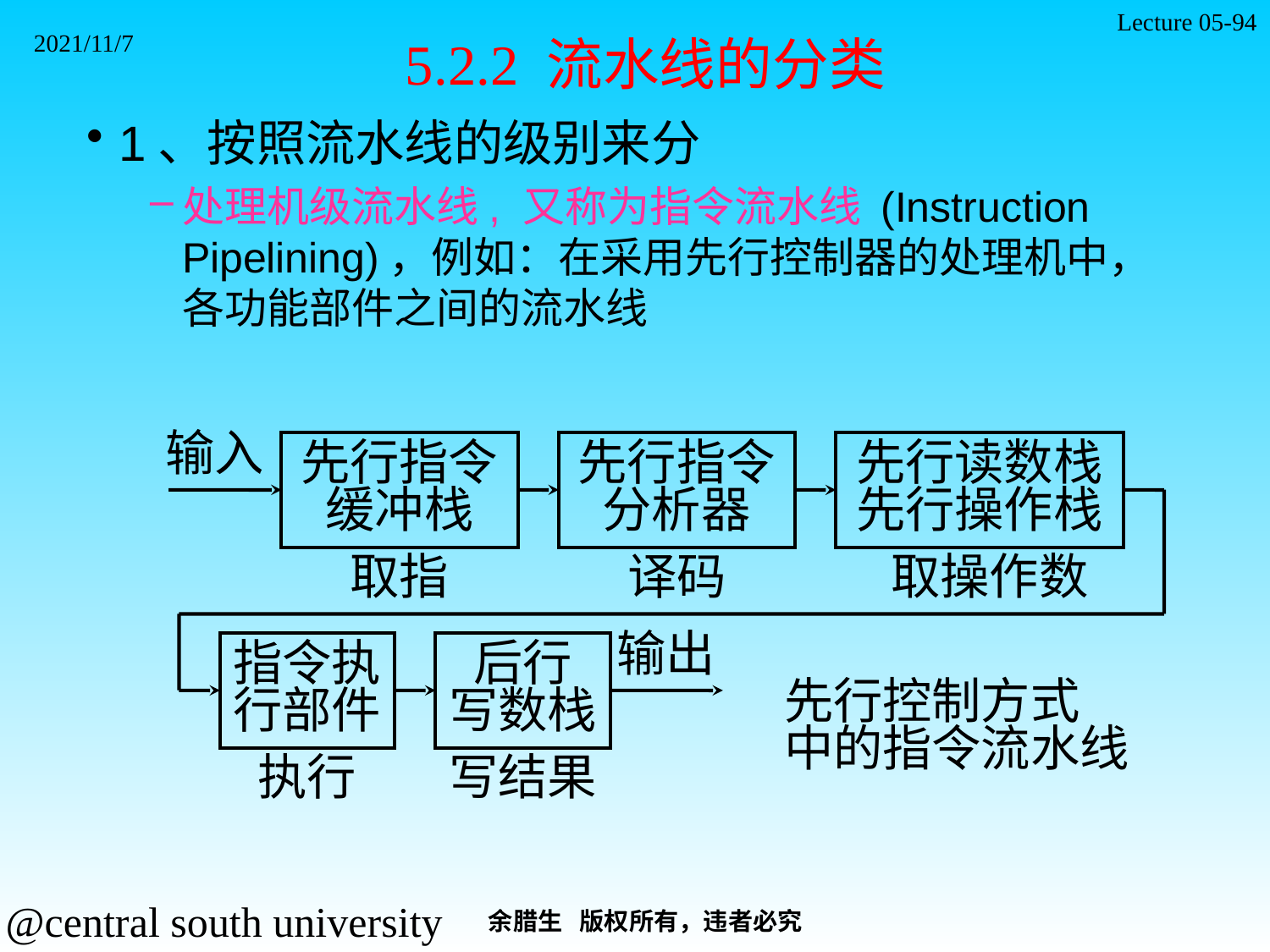

Lecture 05-94
# 5.2.2 流水线的分类
2021/11/7
1、按照流水线的级别来分
处理机级流水线, 又称为指令流水线 (Instruction Pipelining)，例如：在采用先行控制器的处理机中，各功能部件之间的流水线

输入
先行指令
缓冲栈
先行指令
分析器
先行读数栈
先行操作栈

取指
译码
取操作数

输出
指令执
行部件
后行
写数栈
先行控制方式
中的指令流水线

执行
写结果
余腊生   版权所有，违者必究